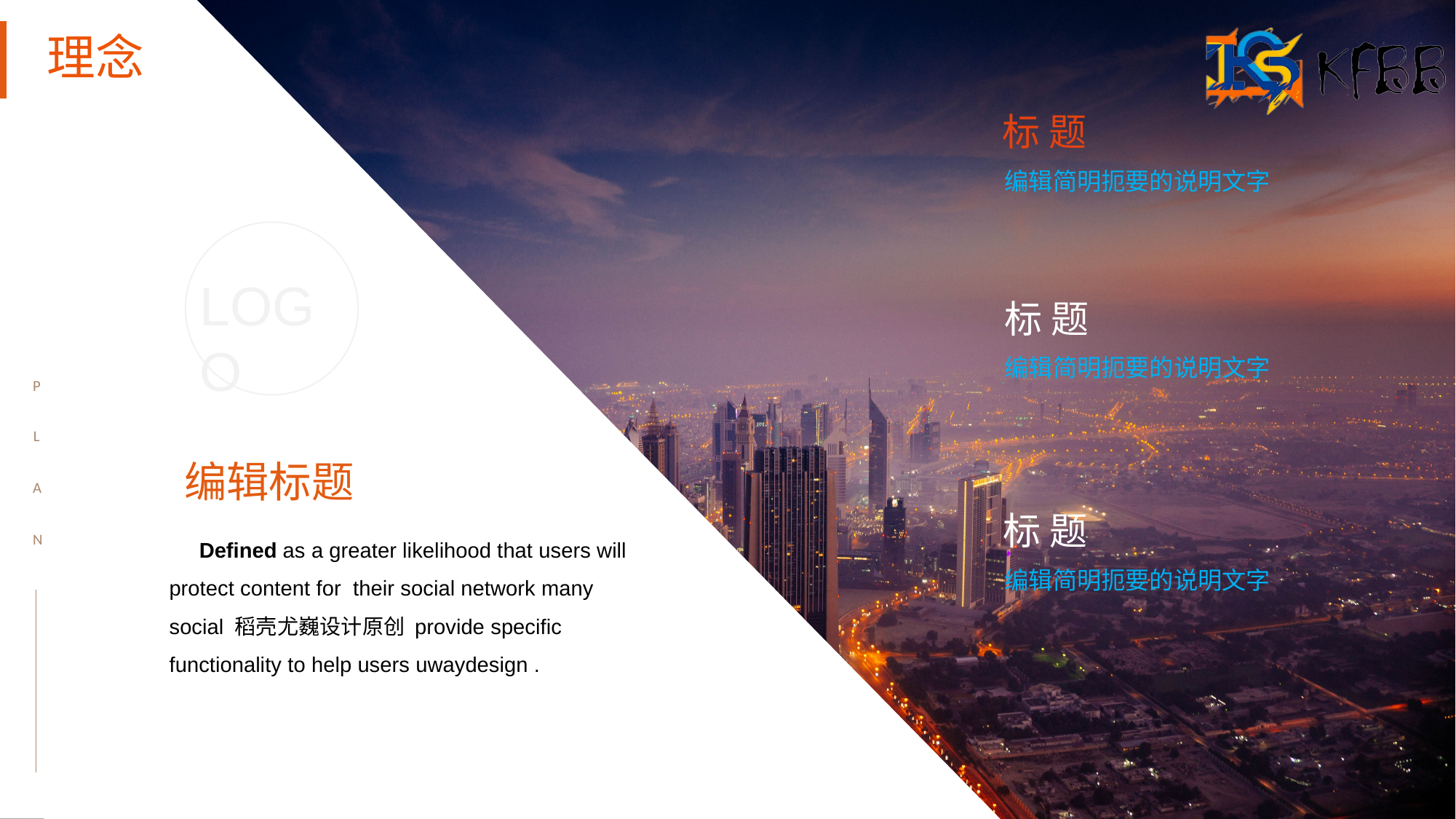

理念
标 题
标 题
标 题
编辑简明扼要的说明文字

编辑简明扼要的说明文字

编辑简明扼要的说明文字

LOGO
P
 L
A
N
P
 L
A
N
编辑标题
     Defined as a greater likelihood that users will protect content for  their social network many social 稻壳尤巍设计原创 provide specific functionality to help users uwaydesign .